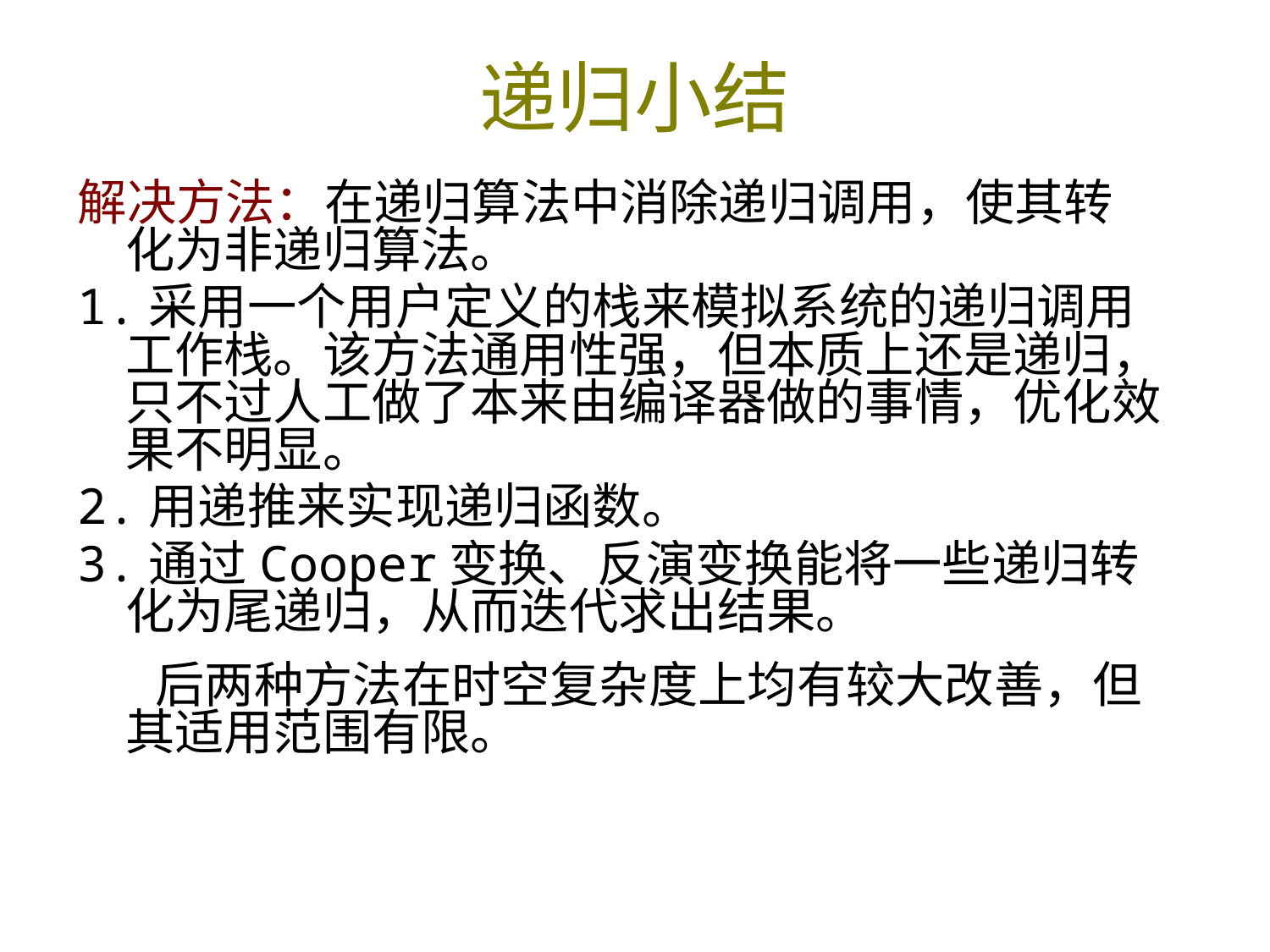

# 递归小结
解决方法：在递归算法中消除递归调用，使其转化为非递归算法。
1.采用一个用户定义的栈来模拟系统的递归调用工作栈。该方法通用性强，但本质上还是递归，只不过人工做了本来由编译器做的事情，优化效果不明显。
2.用递推来实现递归函数。
3.通过Cooper变换、反演变换能将一些递归转化为尾递归，从而迭代求出结果。

      后两种方法在时空复杂度上均有较大改善，但其适用范围有限。